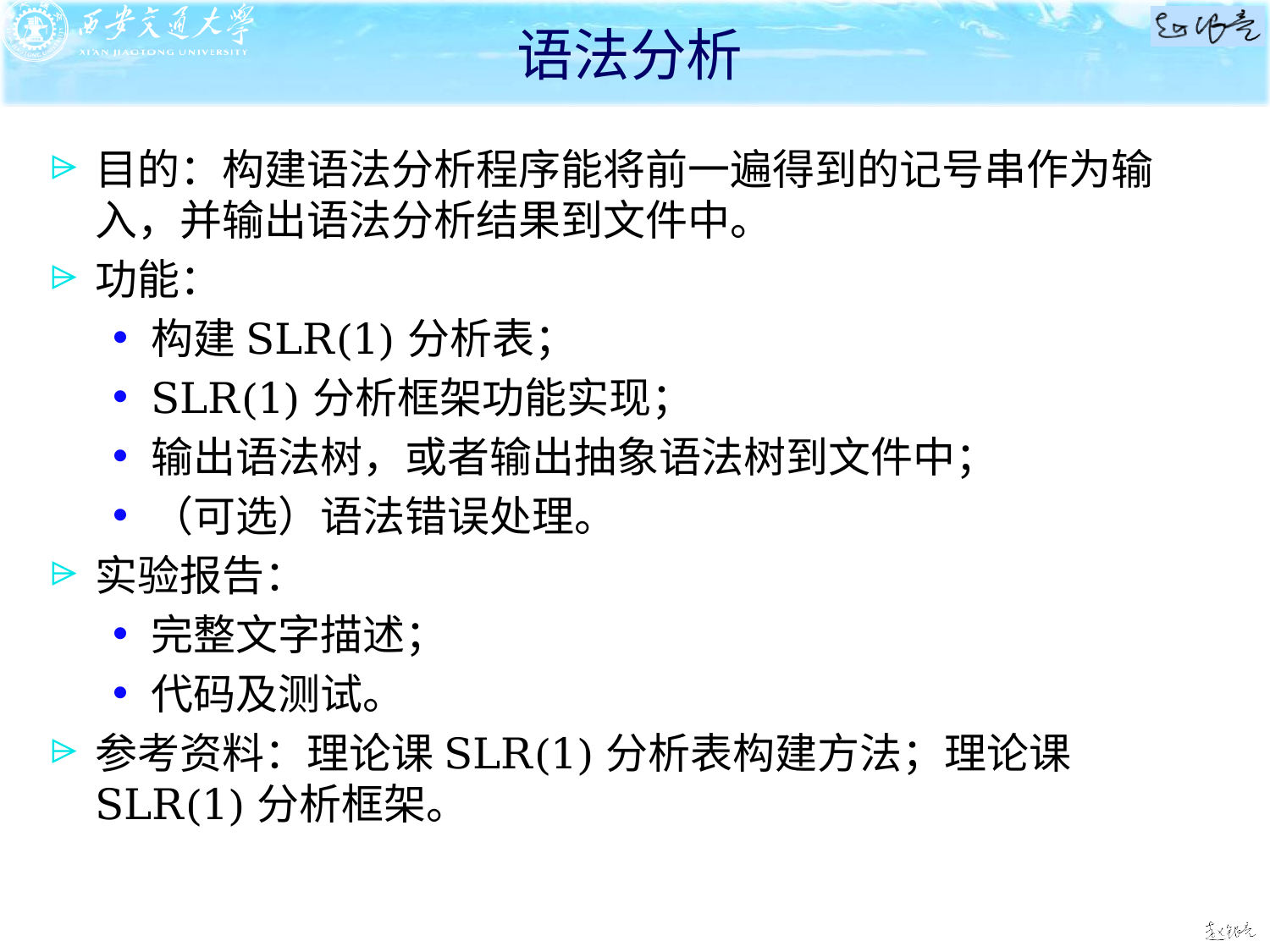

# 语法分析
目的：构建语法分析程序能将前一遍得到的记号串作为输入，并输出语法分析结果到文件中。
功能：
构建SLR(1)分析表；
SLR(1)分析框架功能实现；
输出语法树，或者输出抽象语法树到文件中；
（可选）语法错误处理。
实验报告：
完整文字描述；
代码及测试。
参考资料：理论课SLR(1)分析表构建方法；理论课SLR(1)分析框架。